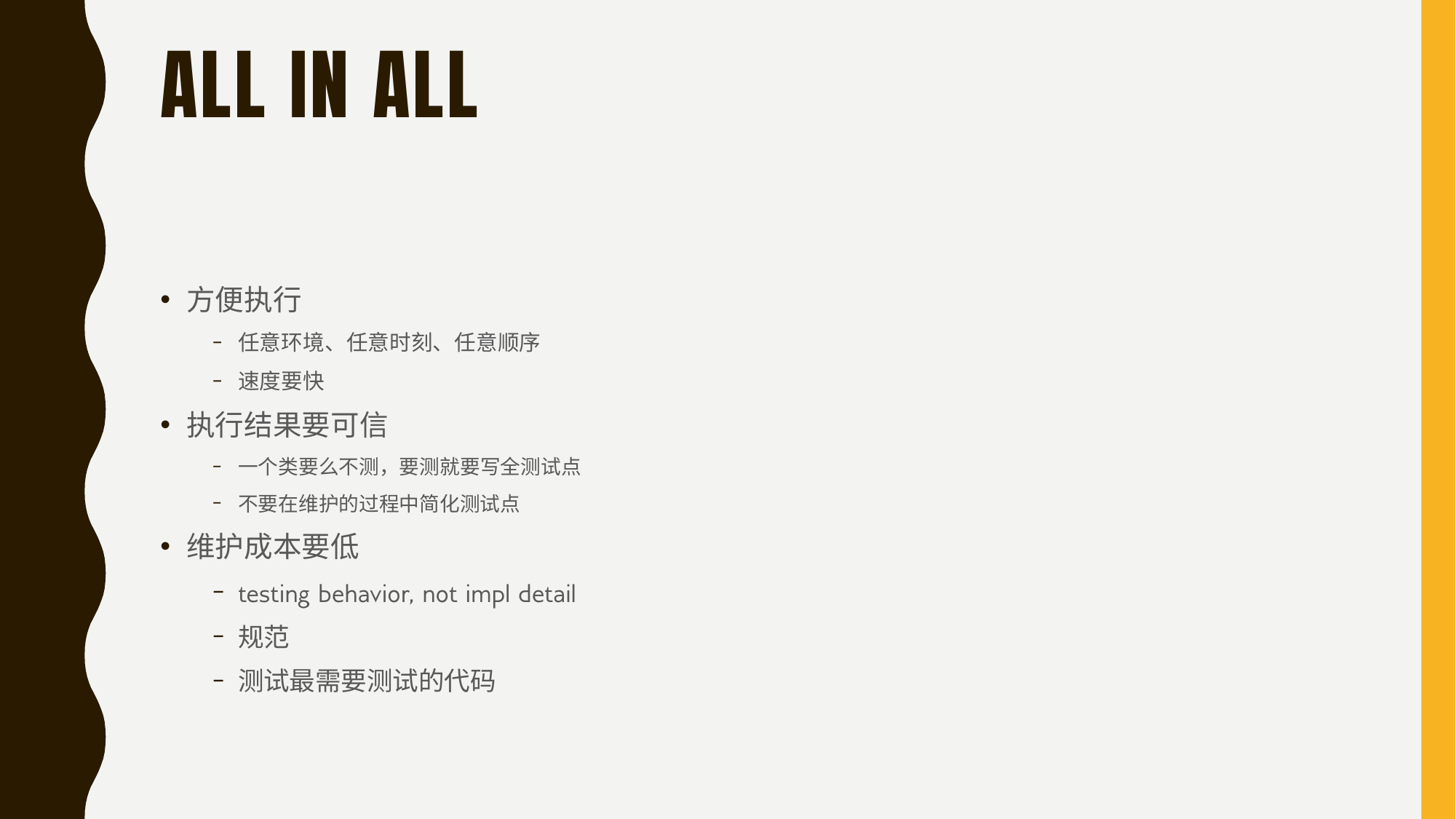

# all in all
方便执行
任意环境、任意时刻、任意顺序
速度要快
执行结果要可信
一个类要么不测，要测就要写全测试点
不要在维护的过程中简化测试点
维护成本要低
testing behavior, not impl detail
规范
测试最需要测试的代码